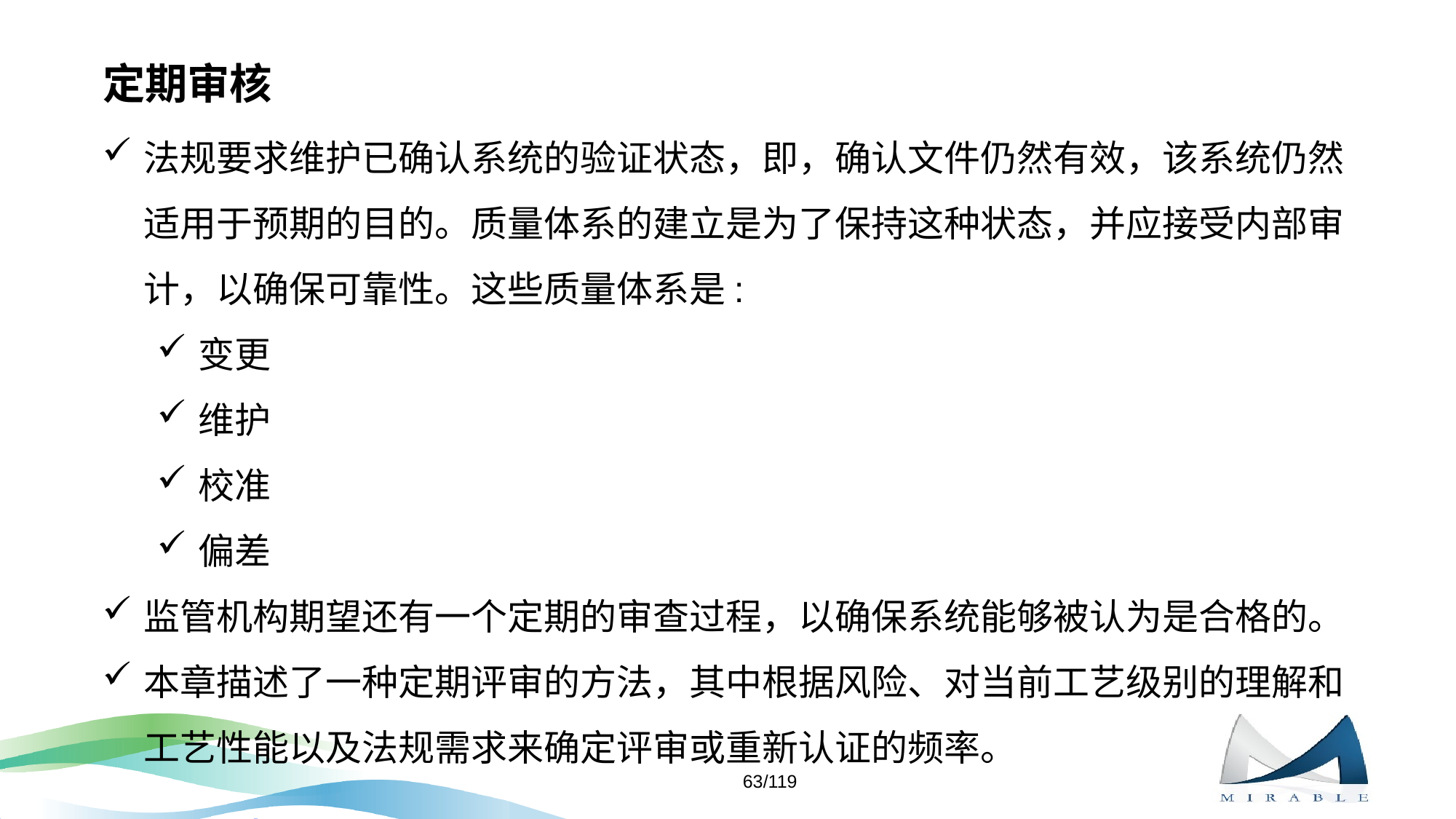

# 定期审核
法规要求维护已确认系统的验证状态，即，确认文件仍然有效，该系统仍然适用于预期的目的。质量体系的建立是为了保持这种状态，并应接受内部审计，以确保可靠性。这些质量体系是:
变更
维护
校准
偏差
监管机构期望还有一个定期的审查过程，以确保系统能够被认为是合格的。
本章描述了一种定期评审的方法，其中根据风险、对当前工艺级别的理解和工艺性能以及法规需求来确定评审或重新认证的频率。
63/119